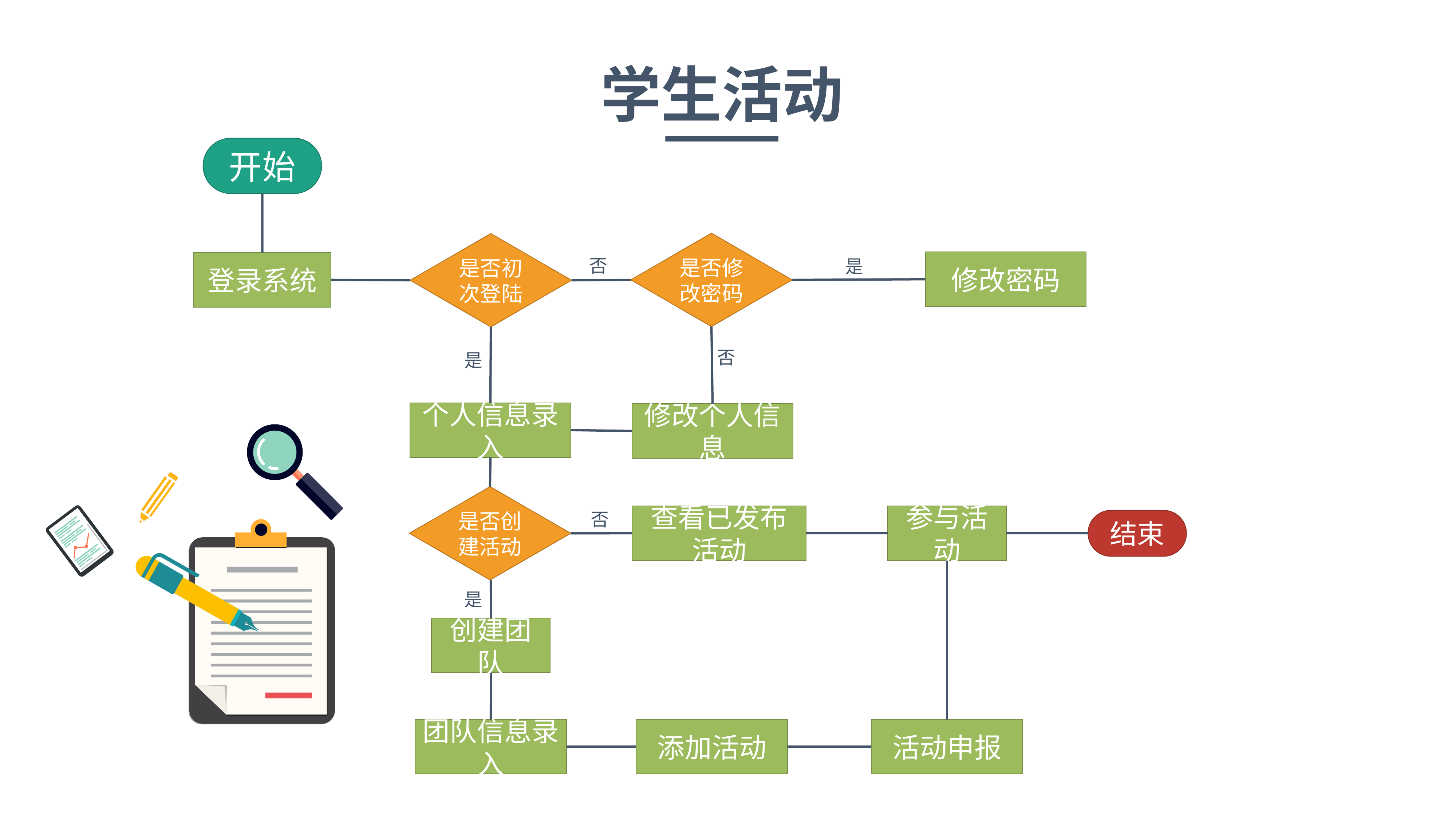

学生活动

开始
是否修改密码
是否初次登陆
否
修改密码
是
登录系统
否
是
个人信息录入
修改个人信息

是否创建活动
否
查看已发布活动
参与活动
结束
是
创建团队
团队信息录入
添加活动
活动申报